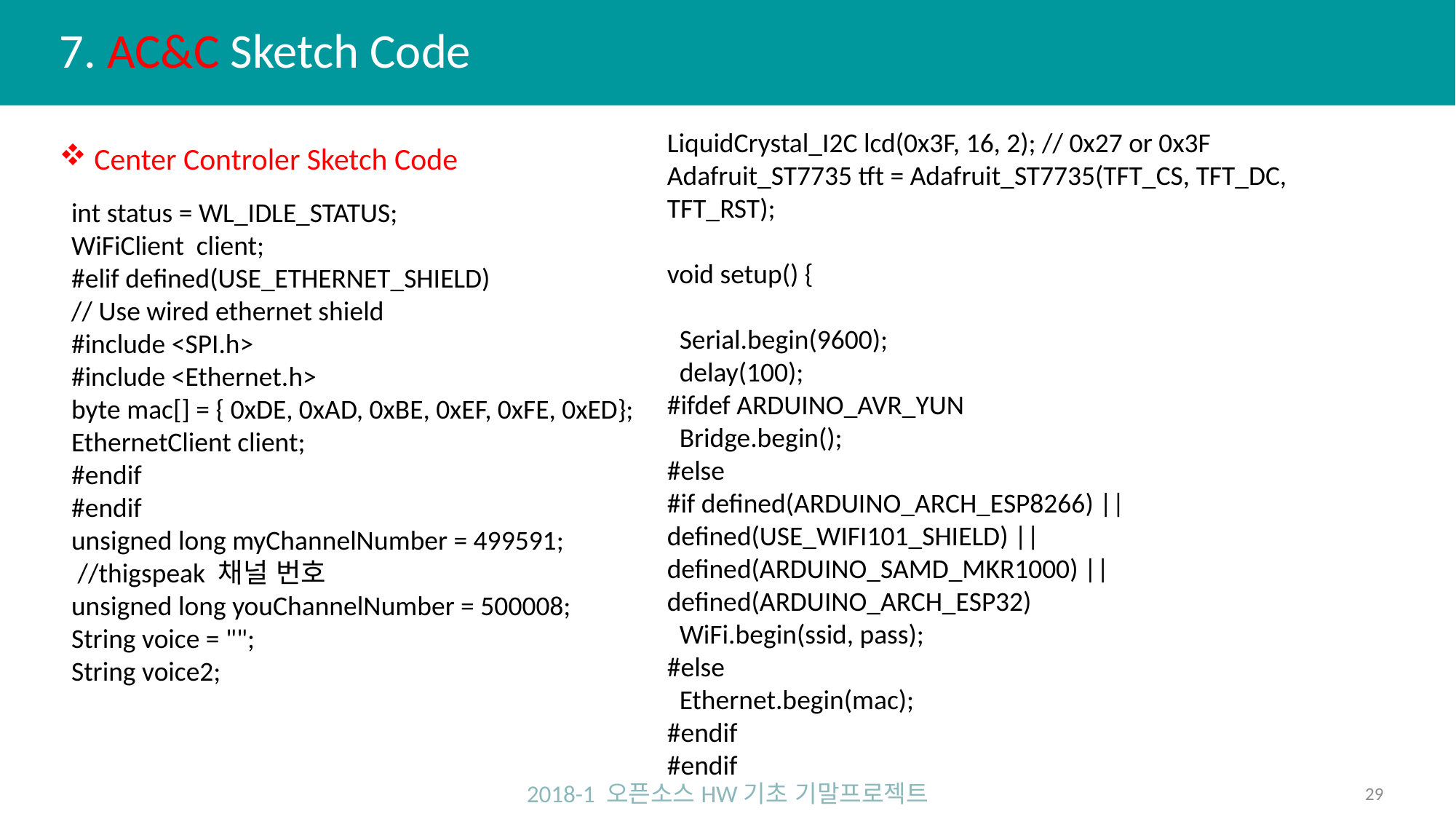

# 7. AC&C Sketch Code

LiquidCrystal_I2C lcd(0x3F, 16, 2); // 0x27 or 0x3F
Adafruit_ST7735 tft = Adafruit_ST7735(TFT_CS, TFT_DC, TFT_RST);

void setup() {

  Serial.begin(9600);
  delay(100);
#ifdef ARDUINO_AVR_YUN
  Bridge.begin();
#else
#if defined(ARDUINO_ARCH_ESP8266) || defined(USE_WIFI101_SHIELD) || defined(ARDUINO_SAMD_MKR1000) || defined(ARDUINO_ARCH_ESP32)
  WiFi.begin(ssid, pass);
#else
  Ethernet.begin(mac);
#endif
#endif
 Center Controler Sketch Code

int status = WL_IDLE_STATUS;
WiFiClient  client;
#elif defined(USE_ETHERNET_SHIELD)
// Use wired ethernet shield
#include <SPI.h>
#include <Ethernet.h>
byte mac[] = { 0xDE, 0xAD, 0xBE, 0xEF, 0xFE, 0xED};
EthernetClient client;
#endif
#endif
unsigned long myChannelNumber = 499591;
 //thigspeak 채널 번호
unsigned long youChannelNumber = 500008;
String voice = "";
String voice2;
2018-1 오픈소스HW기초 기말프로젝트
29